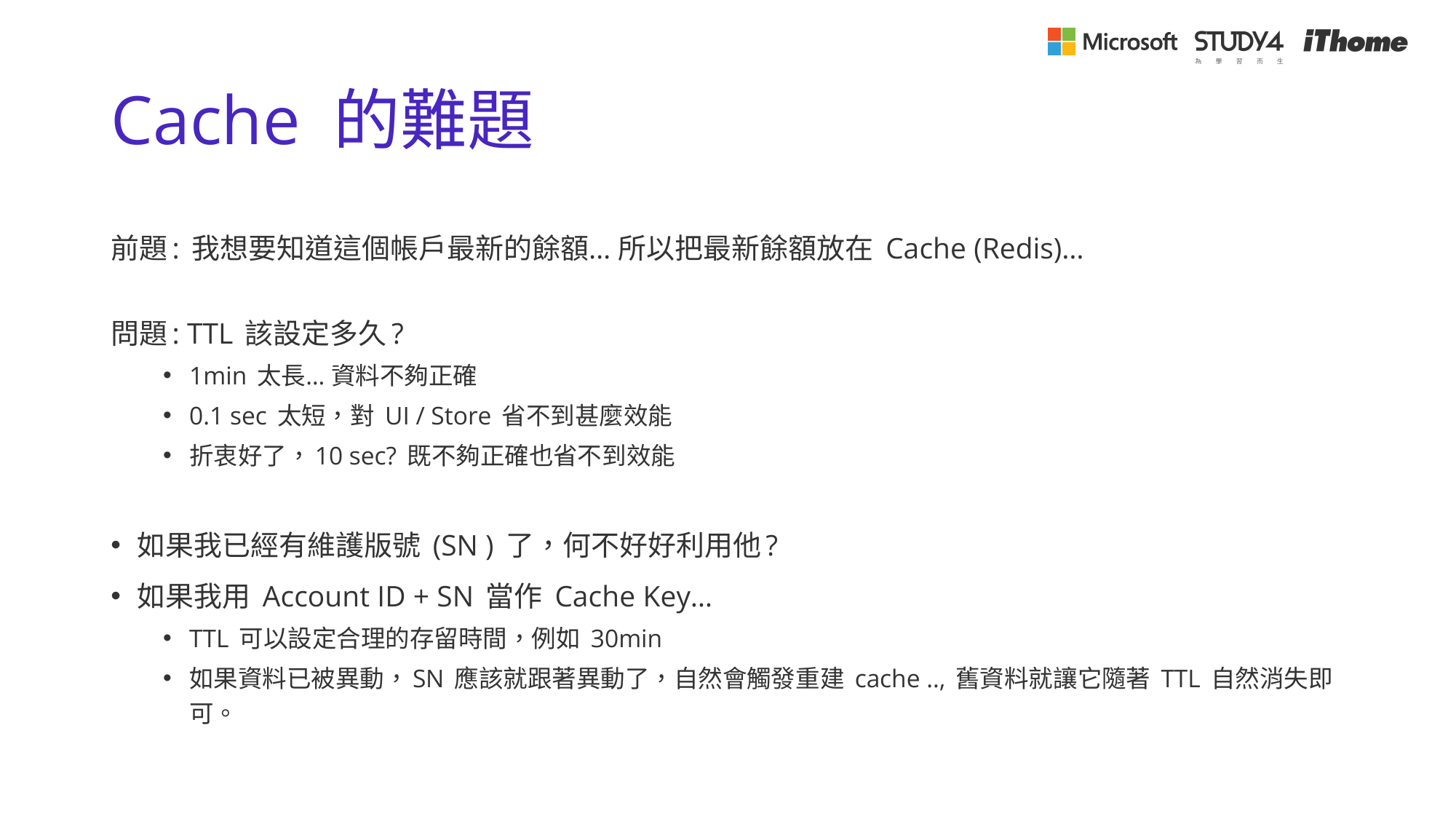

# Cache 的難題
前題: 我想要知道這個帳戶最新的餘額… 所以把最新餘額放在 Cache (Redis)…
問題: TTL 該設定多久?
1min 太長… 資料不夠正確
0.1 sec 太短，對 UI / Store 省不到甚麼效能
折衷好了，10 sec? 既不夠正確也省不到效能

如果我已經有維護版號 (SN ) 了，何不好好利用他?
如果我用 Account ID + SN 當作 Cache Key…
TTL 可以設定合理的存留時間，例如 30min
如果資料已被異動，SN 應該就跟著異動了，自然會觸發重建 cache .., 舊資料就讓它隨著 TTL 自然消失即可。